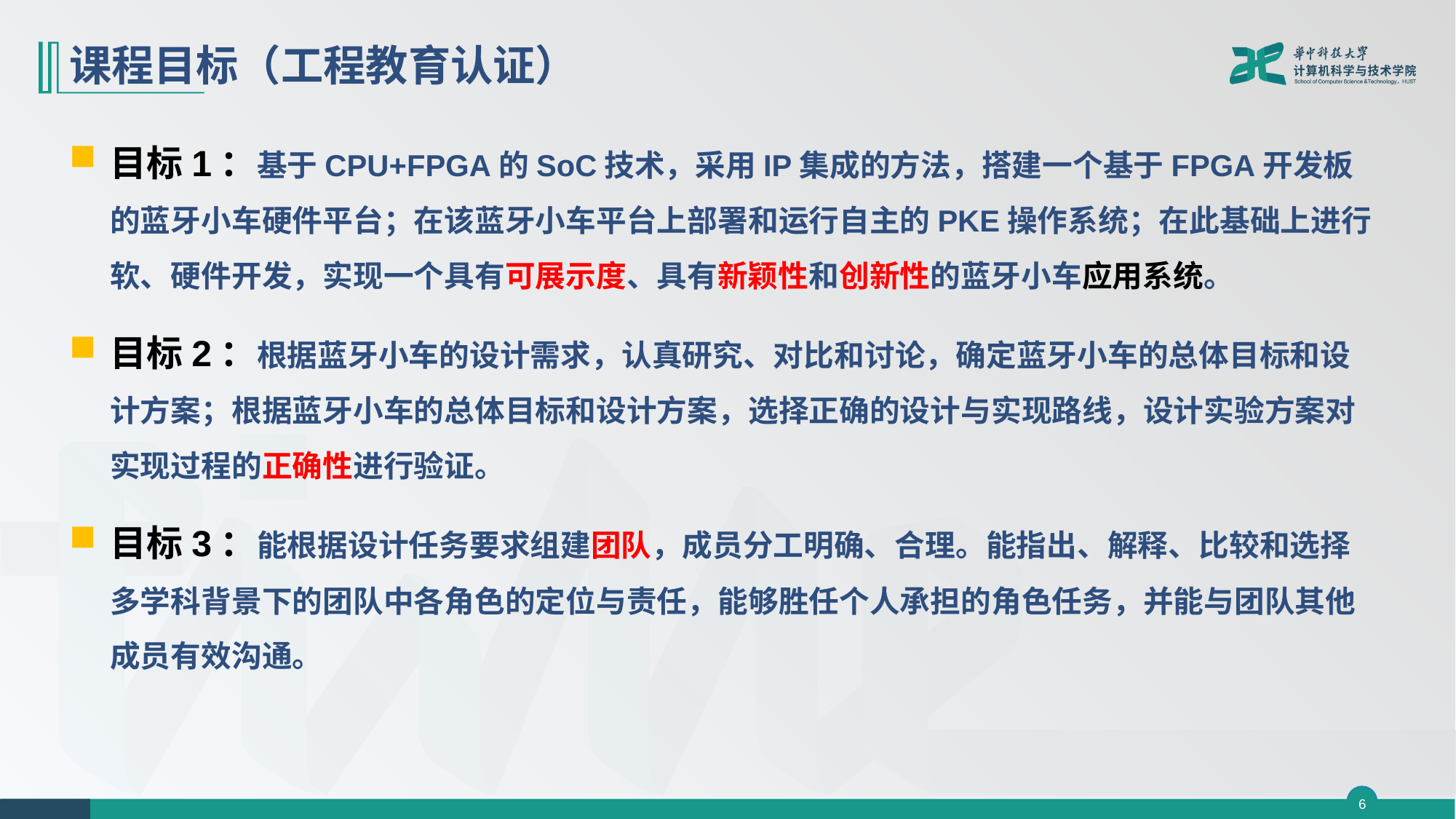

# 课程目标（工程教育认证）
目标1：基于CPU+FPGA的SoC技术，采用IP集成的方法，搭建一个基于FPGA开发板的蓝牙小车硬件平台；在该蓝牙小车平台上部署和运行自主的PKE操作系统；在此基础上进行软、硬件开发，实现一个具有可展示度、具有新颖性和创新性的蓝牙小车应用系统。
目标2：根据蓝牙小车的设计需求，认真研究、对比和讨论，确定蓝牙小车的总体目标和设计方案；根据蓝牙小车的总体目标和设计方案，选择正确的设计与实现路线，设计实验方案对实现过程的正确性进行验证。
目标3：能根据设计任务要求组建团队，成员分工明确、合理。能指出、解释、比较和选择多学科背景下的团队中各角色的定位与责任，能够胜任个人承担的角色任务，并能与团队其他成员有效沟通。